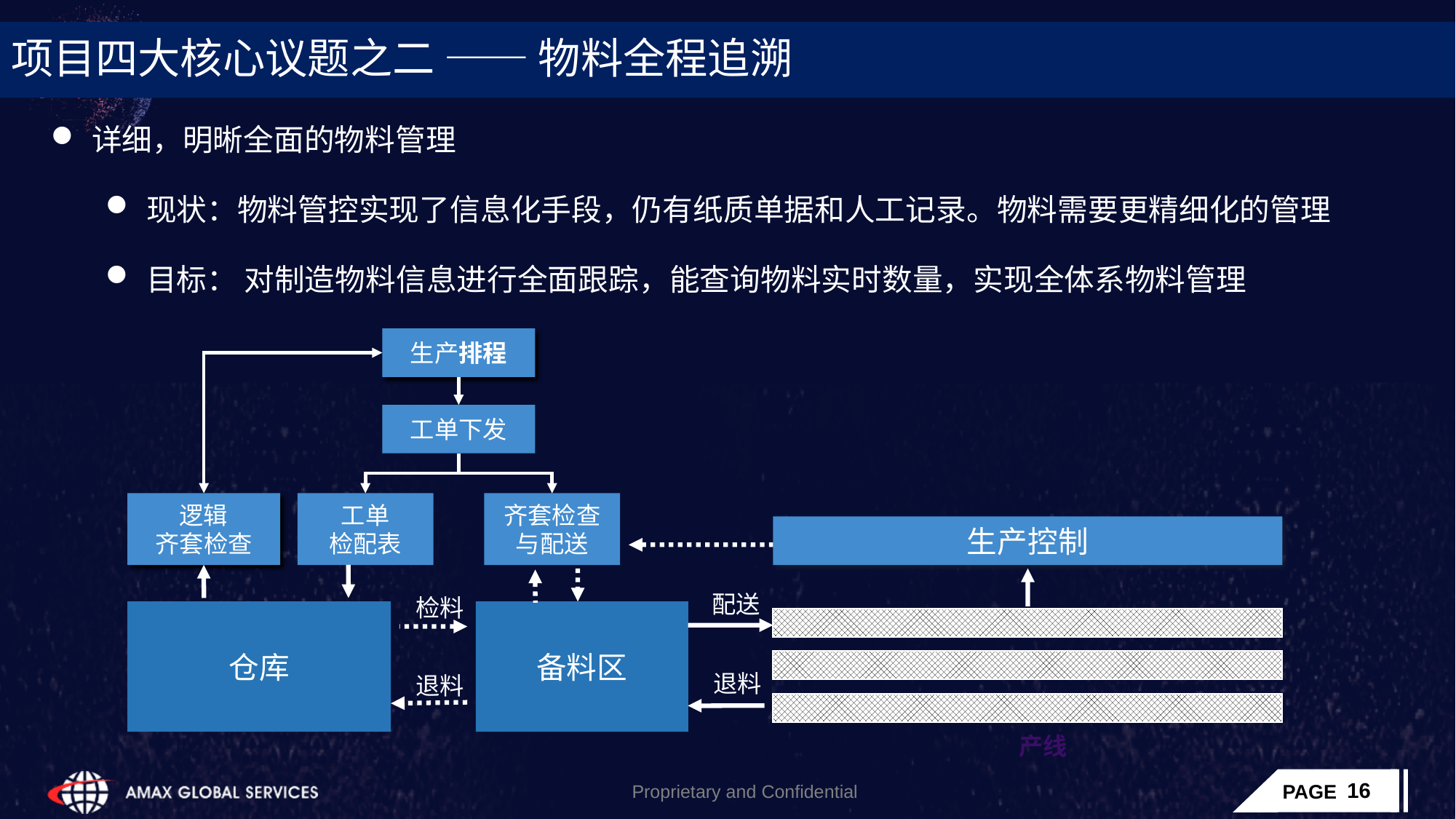

# 项目四大核心议题之二 —— 物料全程追溯
详细，明晰全面的物料管理
现状：物料管控实现了信息化手段，仍有纸质单据和人工记录。物料需要更精细化的管理
目标： 对制造物料信息进行全面跟踪，能查询物料实时数量，实现全体系物料管理

生产排程
工单下发
逻辑
齐套检查
工单
检配表
齐套检查
与配送
生产控制

配送
检料
仓库
备料区

退料
退料

产线